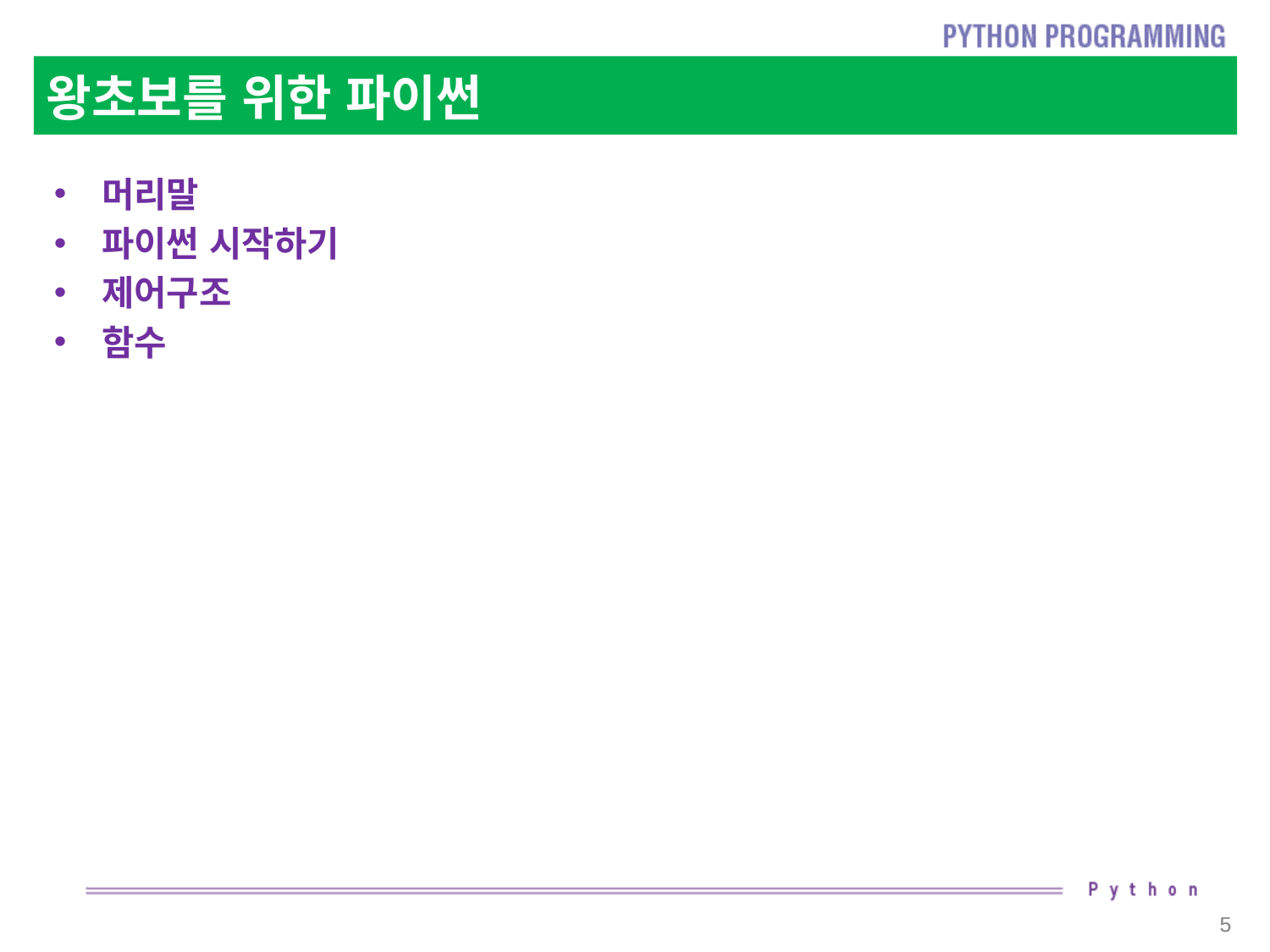

# 왕초보를 위한 파이썬
머리말
파이썬 시작하기
제어구조
함수

5